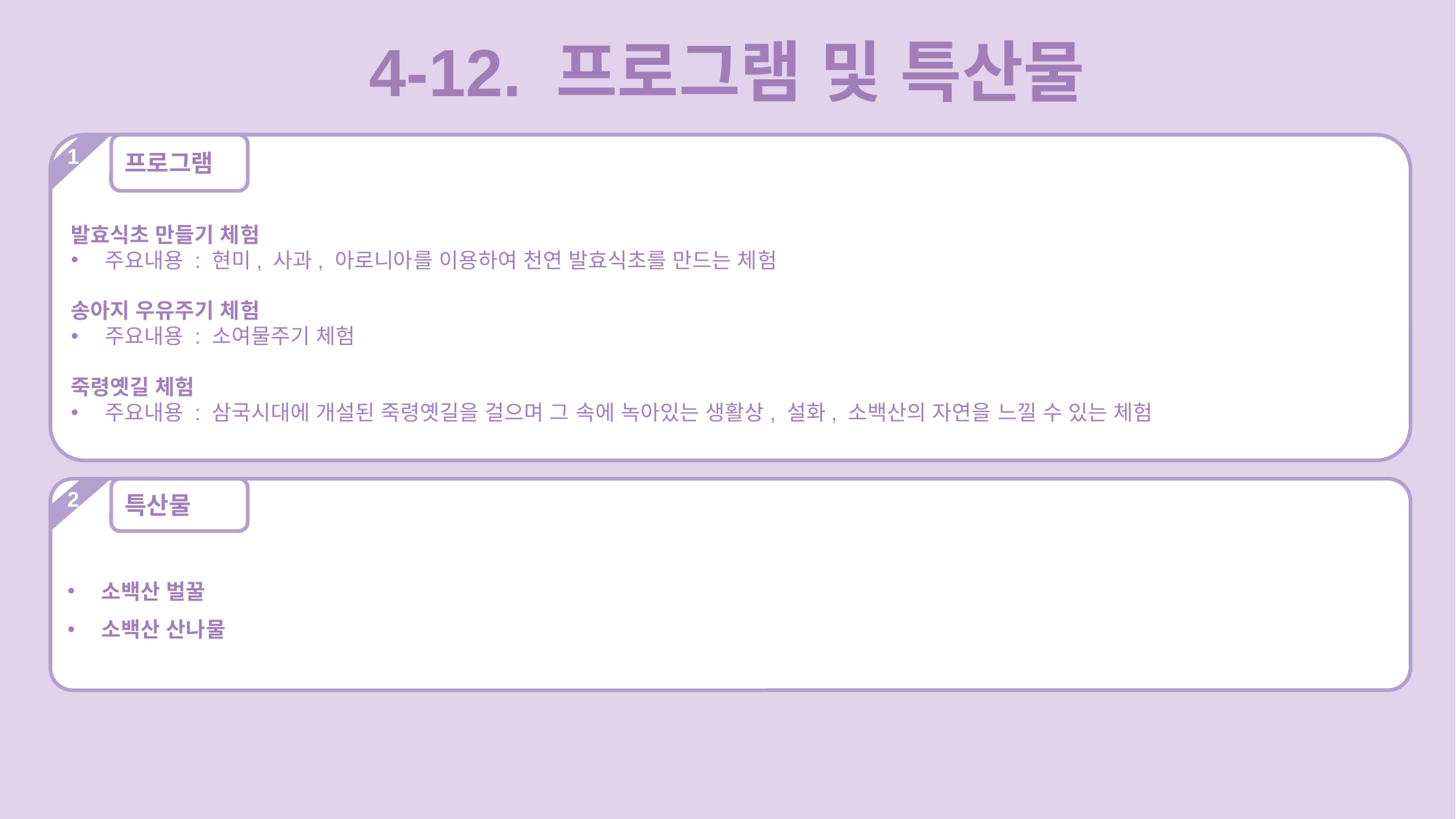

4-12. 프로그램 및 특산물

발효식초 만들기 체험
주요내용 : 현미, 사과, 아로니아를 이용하여 천연 발효식초를 만드는 체험

송아지 우유주기 체험
주요내용 : 소여물주기 체험

죽령옛길 체험
주요내용 : 삼국시대에 개설된 죽령옛길을 걸으며 그 속에 녹아있는 생활상, 설화, 소백산의 자연을 느낄 수 있는 체험
1
프로그램

소백산 벌꿀
소백산 산나물
2
특산물